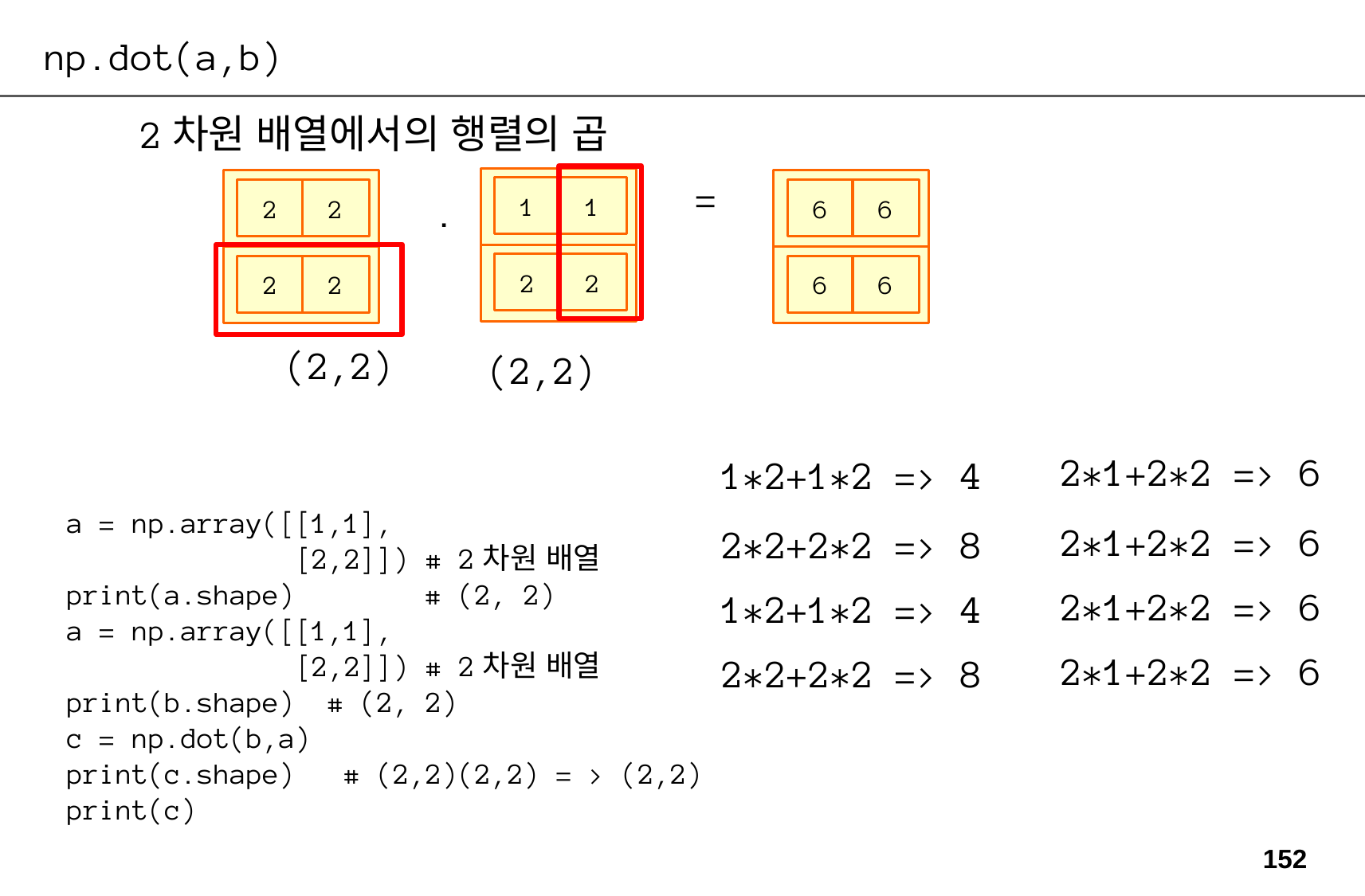

np.dot(a,b)
2차원 배열에서의 행렬의 곱

=

1
1
2
2
6
6
.

2
2
2
2
6
6
(2,2)
(2,2)
2*1+2*2 => 6
1*2+1*2 => 4
a = np.array([[1,1],
              [2,2]]) # 2차원 배열
print(a.shape)        # (2, 2)
a = np.array([[1,1],
              [2,2]]) # 2차원 배열
print(b.shape)  # (2, 2)
c = np.dot(b,a)
print(c.shape)   # (2,2)(2,2) = > (2,2)
print(c)
2*1+2*2 => 6
2*2+2*2 => 8
2*1+2*2 => 6
1*2+1*2 => 4
2*1+2*2 => 6
2*2+2*2 => 8